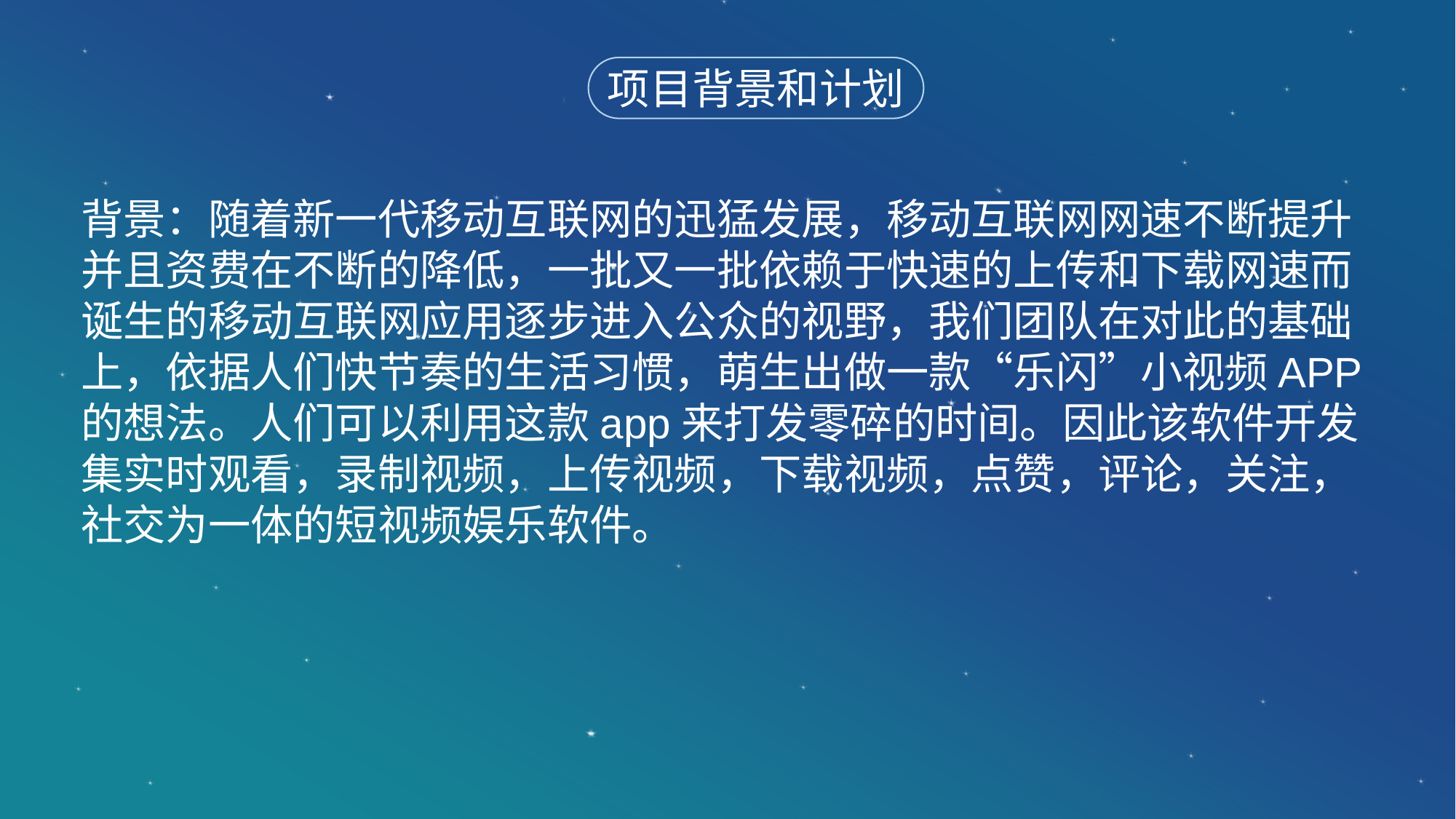

项目背景和计划

背景：随着新一代移动互联网的迅猛发展，移动互联网网速不断提升并且资费在不断的降低，一批又一批依赖于快速的上传和下载网速而诞生的移动互联网应用逐步进入公众的视野，我们团队在对此的基础上，依据人们快节奏的生活习惯，萌生出做一款“乐闪”小视频APP的想法。人们可以利用这款app来打发零碎的时间。因此该软件开发集实时观看，录制视频，上传视频，下载视频，点赞，评论，关注，社交为一体的短视频娱乐软件。